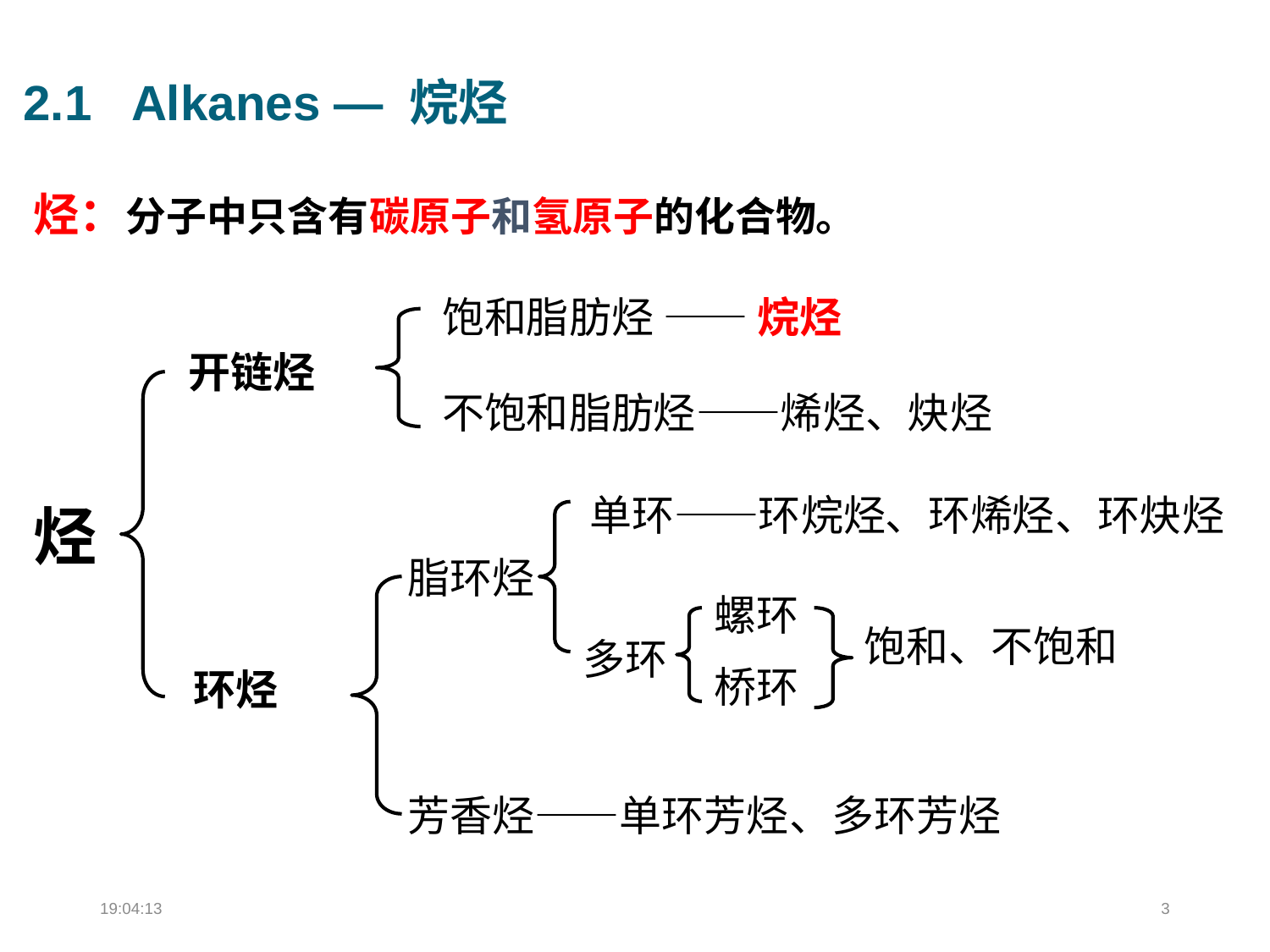

2.1   Alkanes — 烷烃
烃：分子中只含有碳原子和氢原子的化合物。
饱和脂肪烃 —— 烷烃

不饱和脂肪烃——烯烃、炔烃

开链烃

烃
单环——环烷烃、环烯烃、环炔烃

脂环烃
螺环
桥环

饱和、不饱和
多环

环烃
芳香烃——单环芳烃、多环芳烃
19:04:13
3